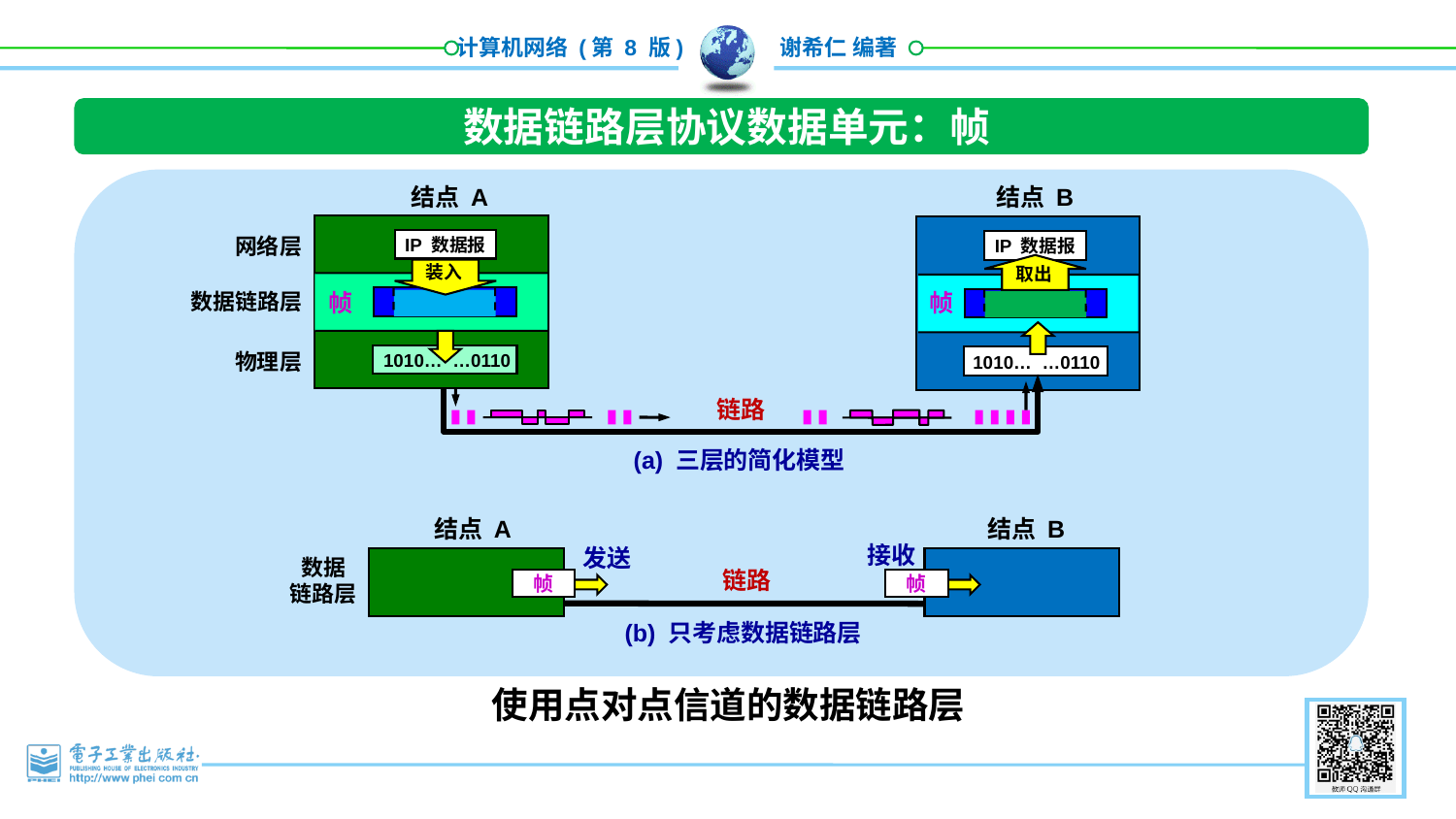

数据链路层协议数据单元：帧

结点 A
结点 B

网络层
IP 数据报
IP 数据报
装入

取出

帧
数据链路层
帧

物理层

1010…  …0110

1010…  …0110

链路

(a) 三层的简化模型
结点 A
结点 B
接收
发送
数据
链路层

链路
帧

帧

(b) 只考虑数据链路层
使用点对点信道的数据链路层